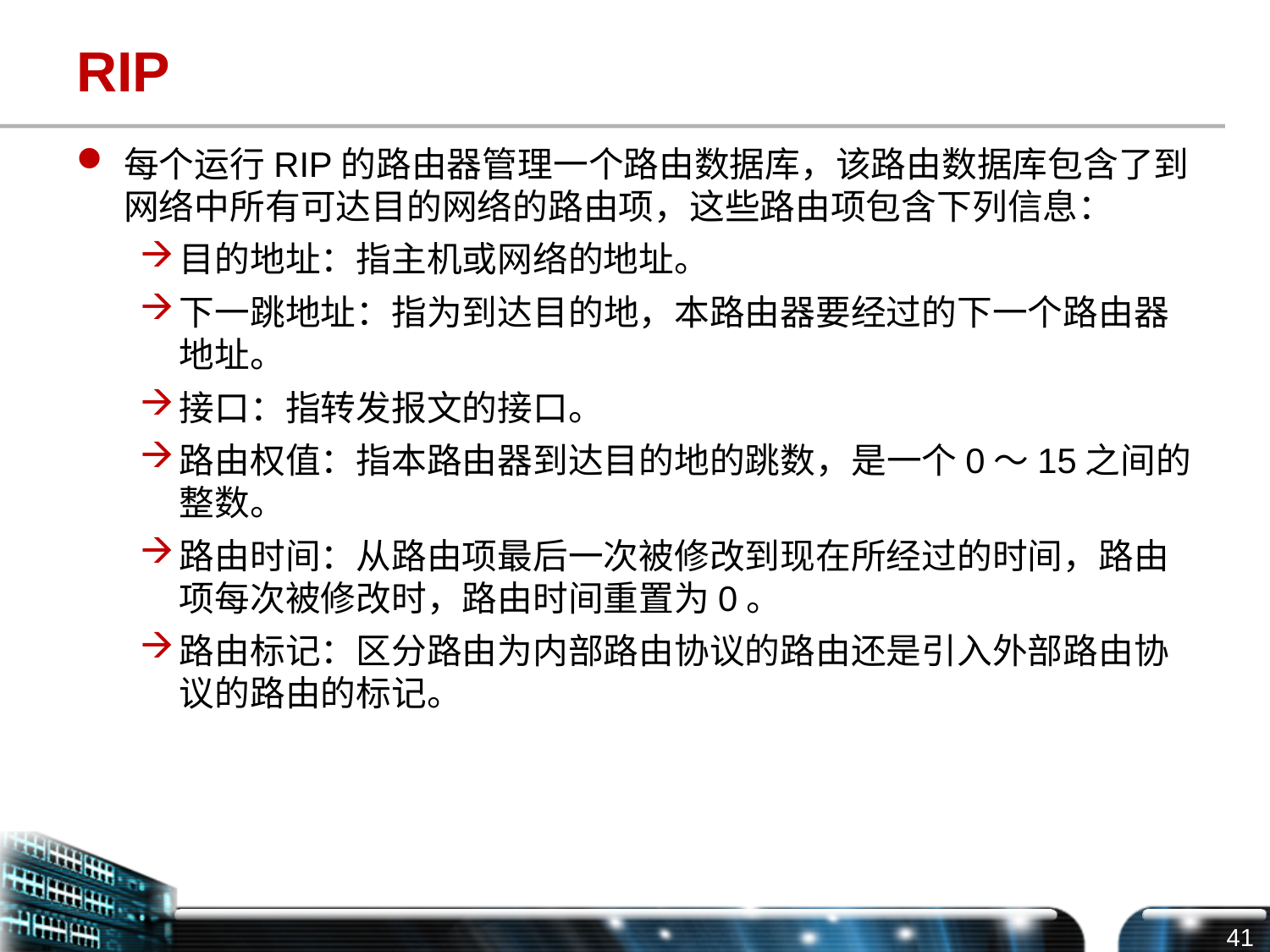

# RIP
每个运行RIP的路由器管理一个路由数据库，该路由数据库包含了到网络中所有可达目的网络的路由项，这些路由项包含下列信息：
目的地址：指主机或网络的地址。
下一跳地址：指为到达目的地，本路由器要经过的下一个路由器地址。
接口：指转发报文的接口。
路由权值：指本路由器到达目的地的跳数，是一个0～15之间的整数。
路由时间：从路由项最后一次被修改到现在所经过的时间，路由项每次被修改时，路由时间重置为0。
路由标记：区分路由为内部路由协议的路由还是引入外部路由协议的路由的标记。